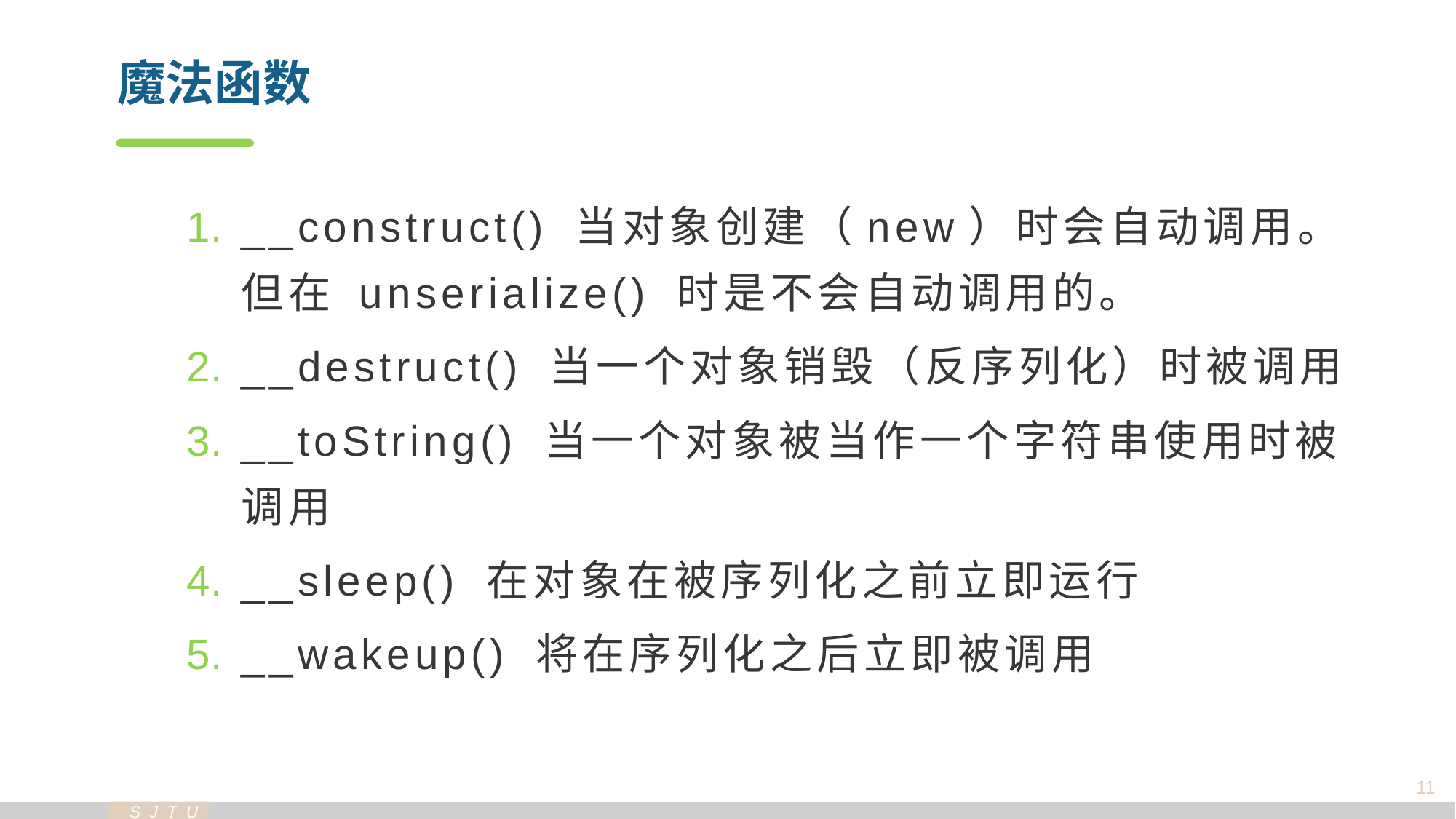

魔法函数
__construct() 当对象创建（new）时会自动调用。但在 unserialize() 时是不会自动调用的。
__destruct() 当一个对象销毁（反序列化）时被调用
__toString() 当一个对象被当作一个字符串使用时被调用
__sleep() 在对象在被序列化之前立即运行
__wakeup() 将在序列化之后立即被调用
11